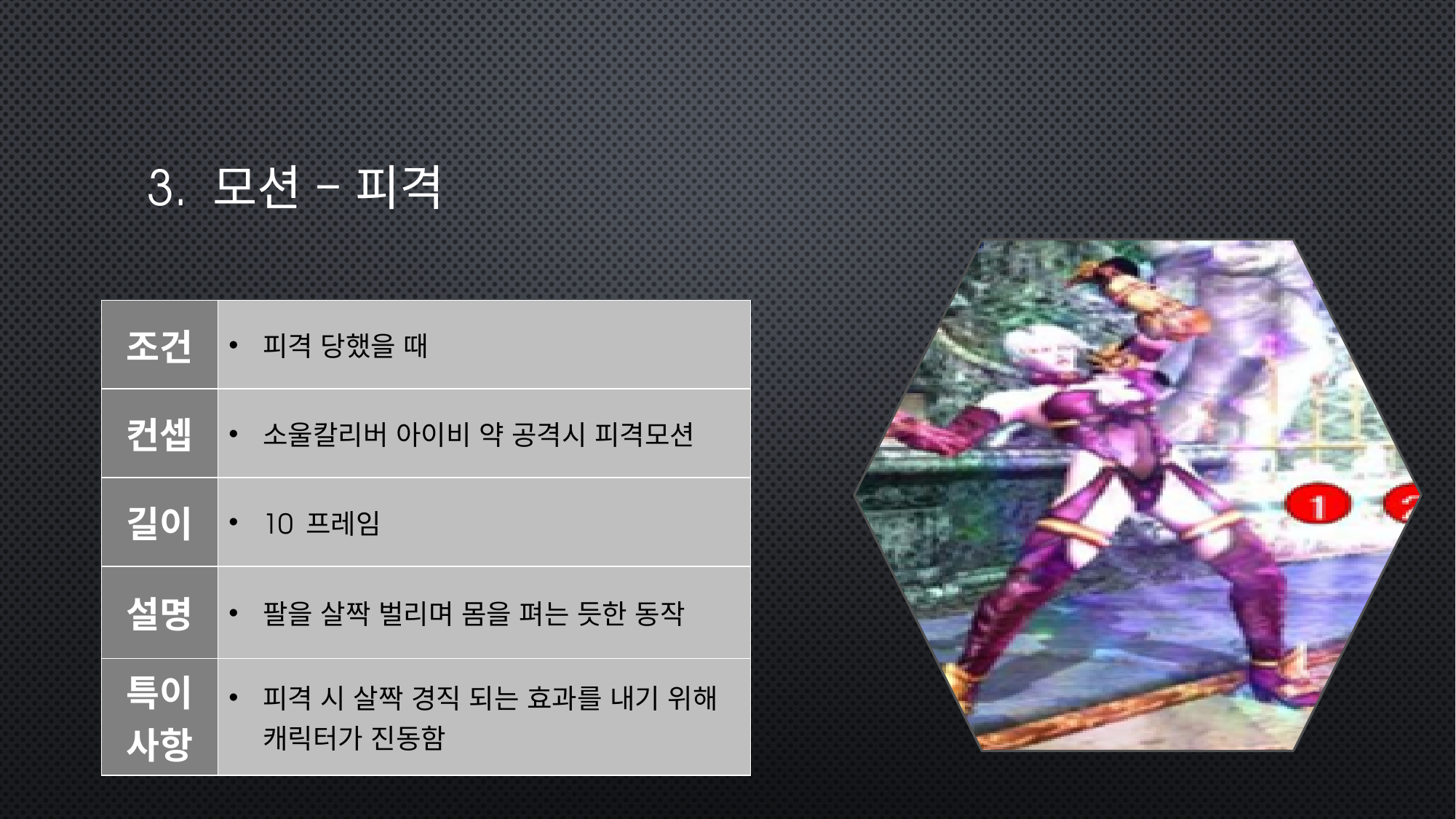

# 3. 모션 – 피격

| 조건 | 피격 당했을 때 |
| --- | --- |
| 컨셉 | 소울칼리버 아이비 약 공격시 피격모션 |
| 길이 | 10 프레임 |
| 설명 | 팔을 살짝 벌리며 몸을 펴는 듯한 동작 |
| 특이사항 | 피격 시 살짝 경직 되는 효과를 내기 위해 캐릭터가 진동함 |